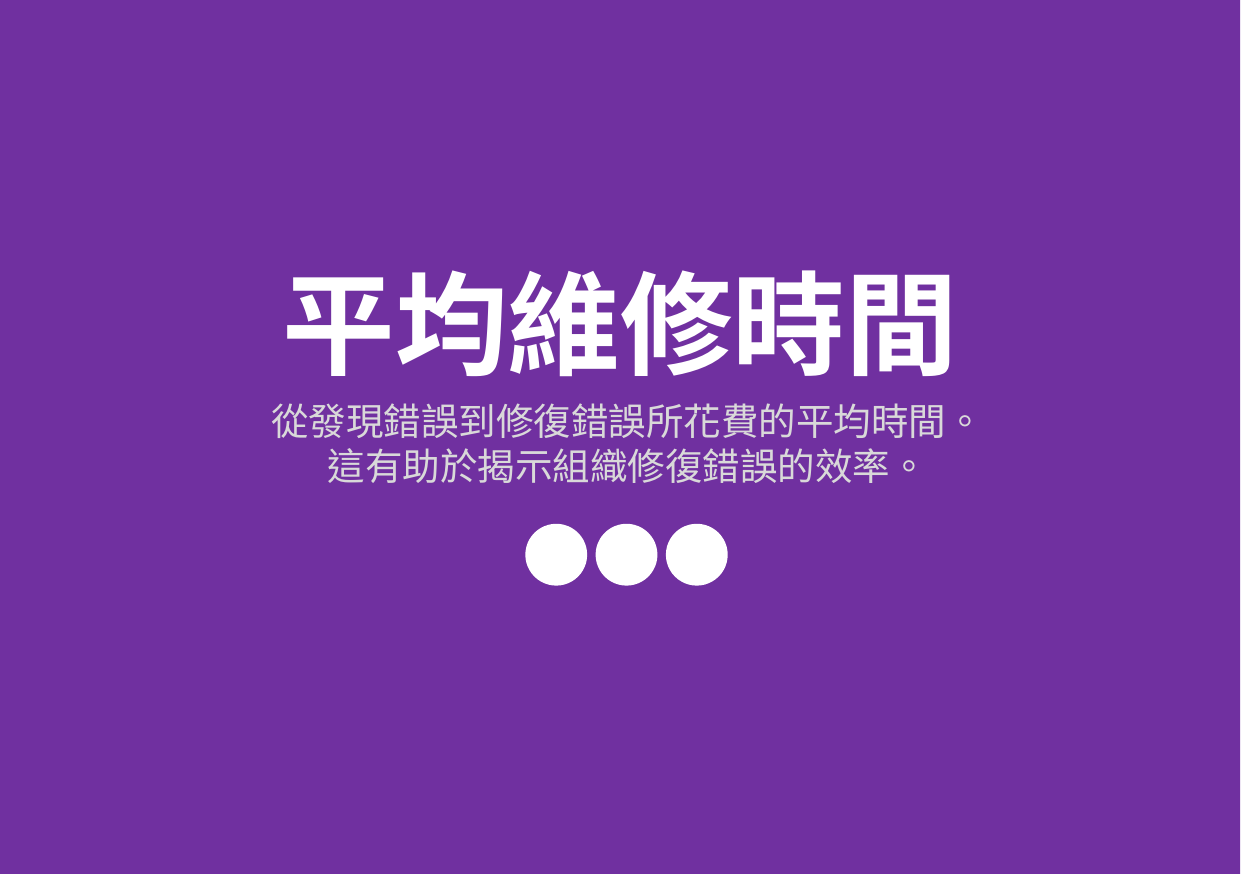

平均維修時間
從發現錯誤到修復錯誤所花費的平均時間。
這有助於揭示組織修復錯誤的效率。